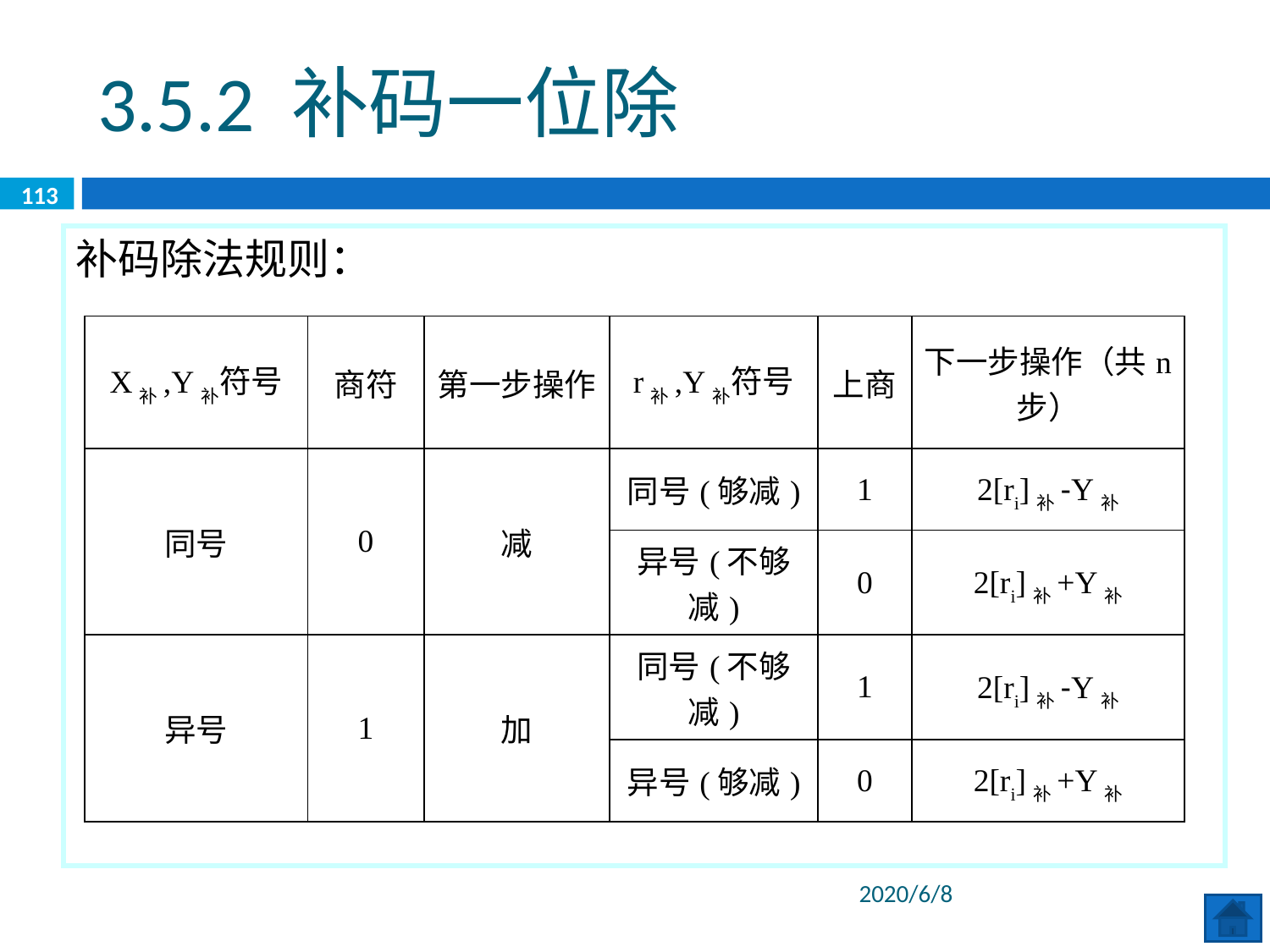

3.5.2 补码一位除
113
补码除法规则：
| X补,Y补符号 | 商符 | 第一步操作 | r补,Y补符号 | 上商 | 下一步操作（共n步） |
| --- | --- | --- | --- | --- | --- |
| 同号 | 0 | 减 | 同号(够减) | 1 | 2[ri]补-Y补 |
|  |  |  | 异号(不够减) | 0 | 2[ri]补+Y补 |
| 异号 | 1 | 加 | 同号(不够减) | 1 | 2[ri]补-Y补 |
|  |  |  | 异号(够减) | 0 | 2[ri]补+Y补 |
2020/6/8